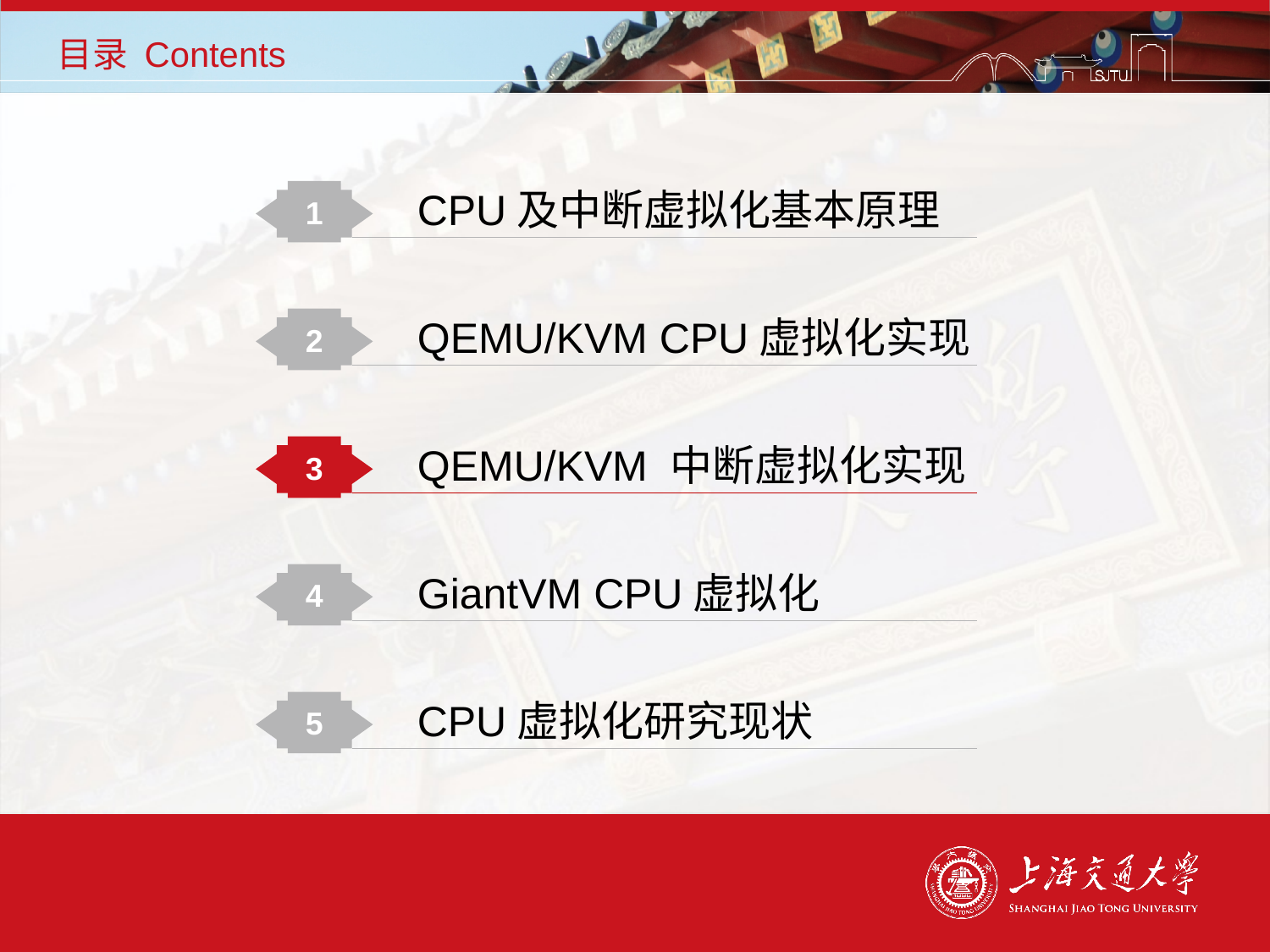

# 目录 Contents
CPU及中断虚拟化基本原理
1

QEMU/KVM CPU虚拟化实现
2

QEMU/KVM 中断虚拟化实现
3

GiantVM CPU虚拟化
4

CPU虚拟化研究现状
5